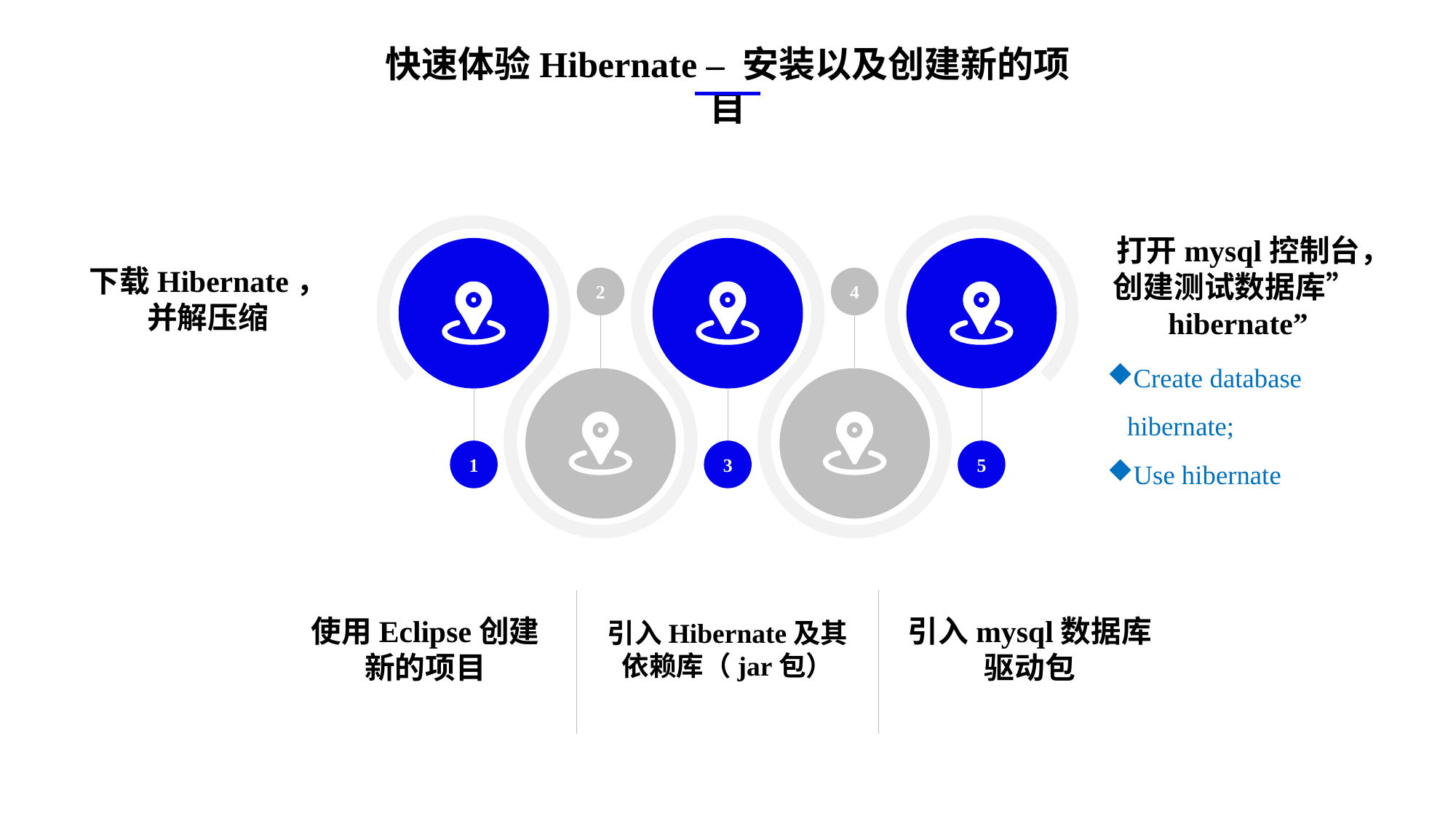

快速体验Hibernate – 安装以及创建新的项目
打开mysql控制台，创建测试数据库”hibernate”
Create database hibernate;
Use hibernate

下载Hibernate，并解压缩

2
4

1
3
5
使用Eclipse创建新的项目
引入mysql数据库驱动包
引入Hibernate及其依赖库（jar包）
e7d195523061f1c0ae0eb3eed39d2bcef4622b2499a05fe6567B54A876BEB457BD1EB8EBE9915191D1FA2E860D28D251AB291D9CBBDD28D4BD16020FD75D8281481517FC21E86E4C931520AFA1087E92E357E3DB373CA326F6F926B1A67F681E99E875FFD293B2C32B3919AE4D43F9436862A7DD54F9346DF3662D8AB7319030EF75D53FF682DE13